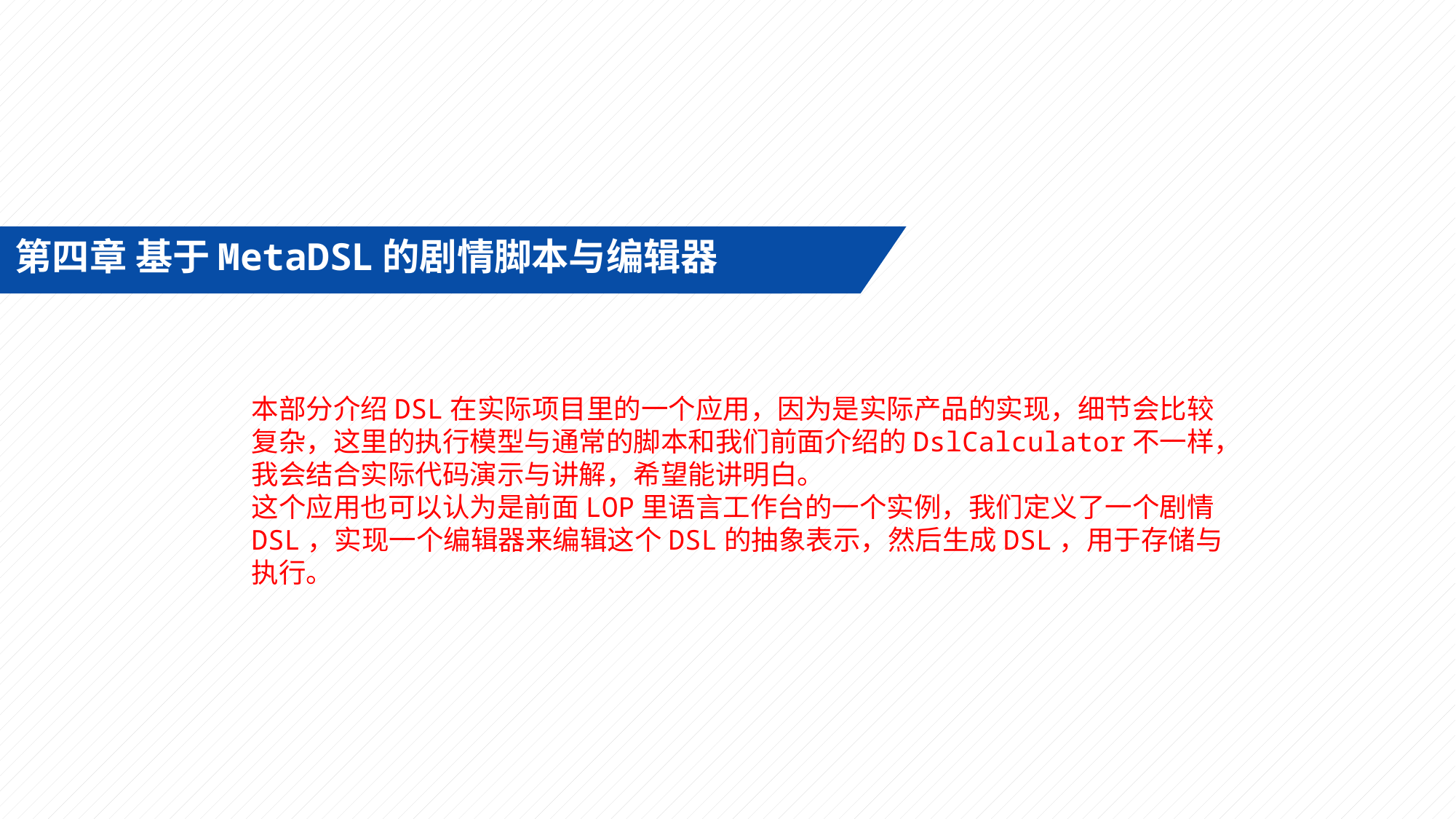

第四章 基于MetaDSL的剧情脚本与编辑器
本部分介绍DSL在实际项目里的一个应用，因为是实际产品的实现，细节会比较复杂，这里的执行模型与通常的脚本和我们前面介绍的DslCalculator不一样，我会结合实际代码演示与讲解，希望能讲明白。
这个应用也可以认为是前面LOP里语言工作台的一个实例，我们定义了一个剧情DSL，实现一个编辑器来编辑这个DSL的抽象表示，然后生成DSL，用于存储与执行。